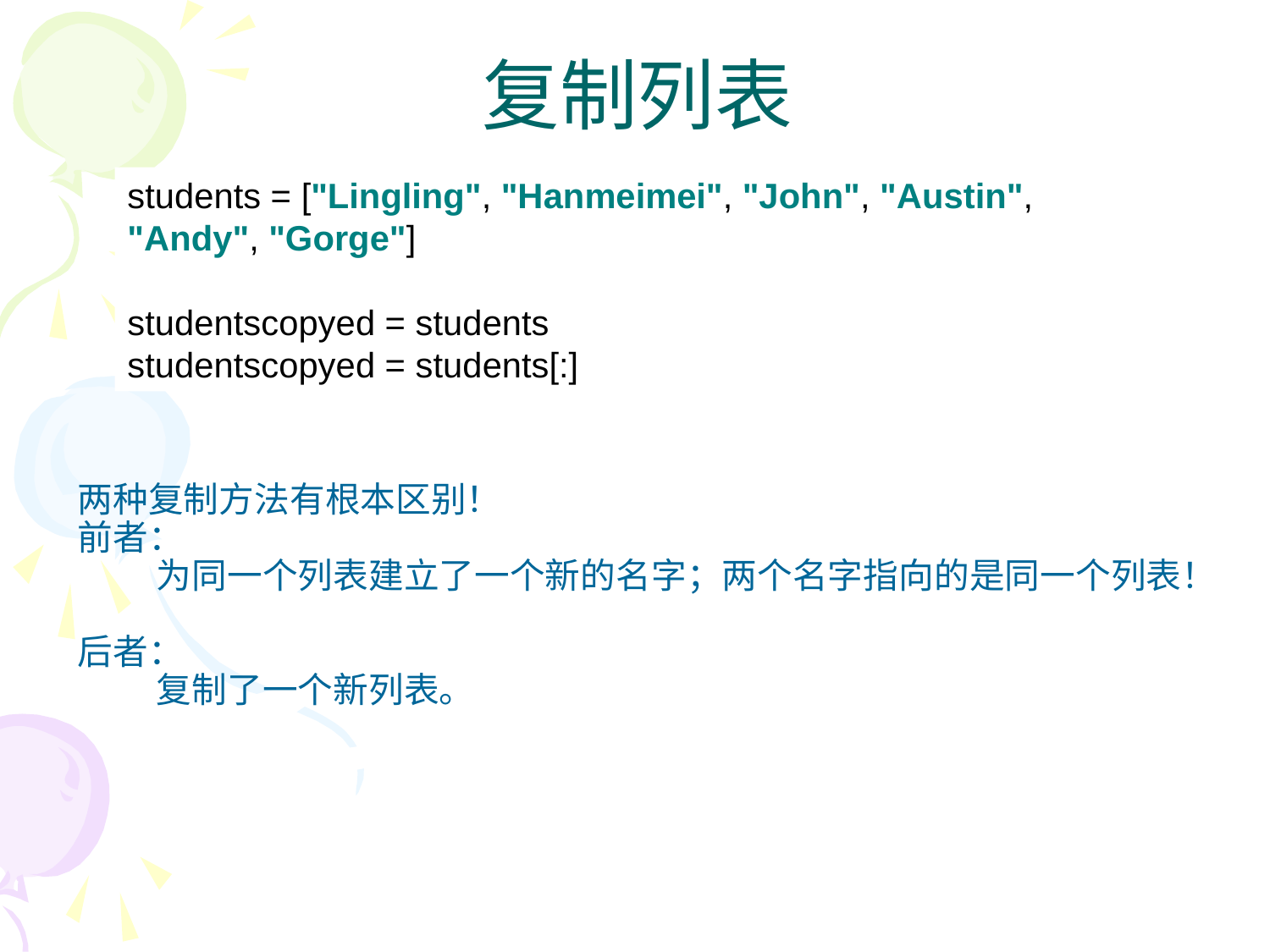

# 复制列表
students = ["Lingling", "Hanmeimei", "John", "Austin", "Andy", "Gorge"]
studentscopyed = students
studentscopyed = students[:]
两种复制方法有根本区别！
前者：
         为同一个列表建立了一个新的名字；两个名字指向的是同一个列表！

后者：
         复制了一个新列表。